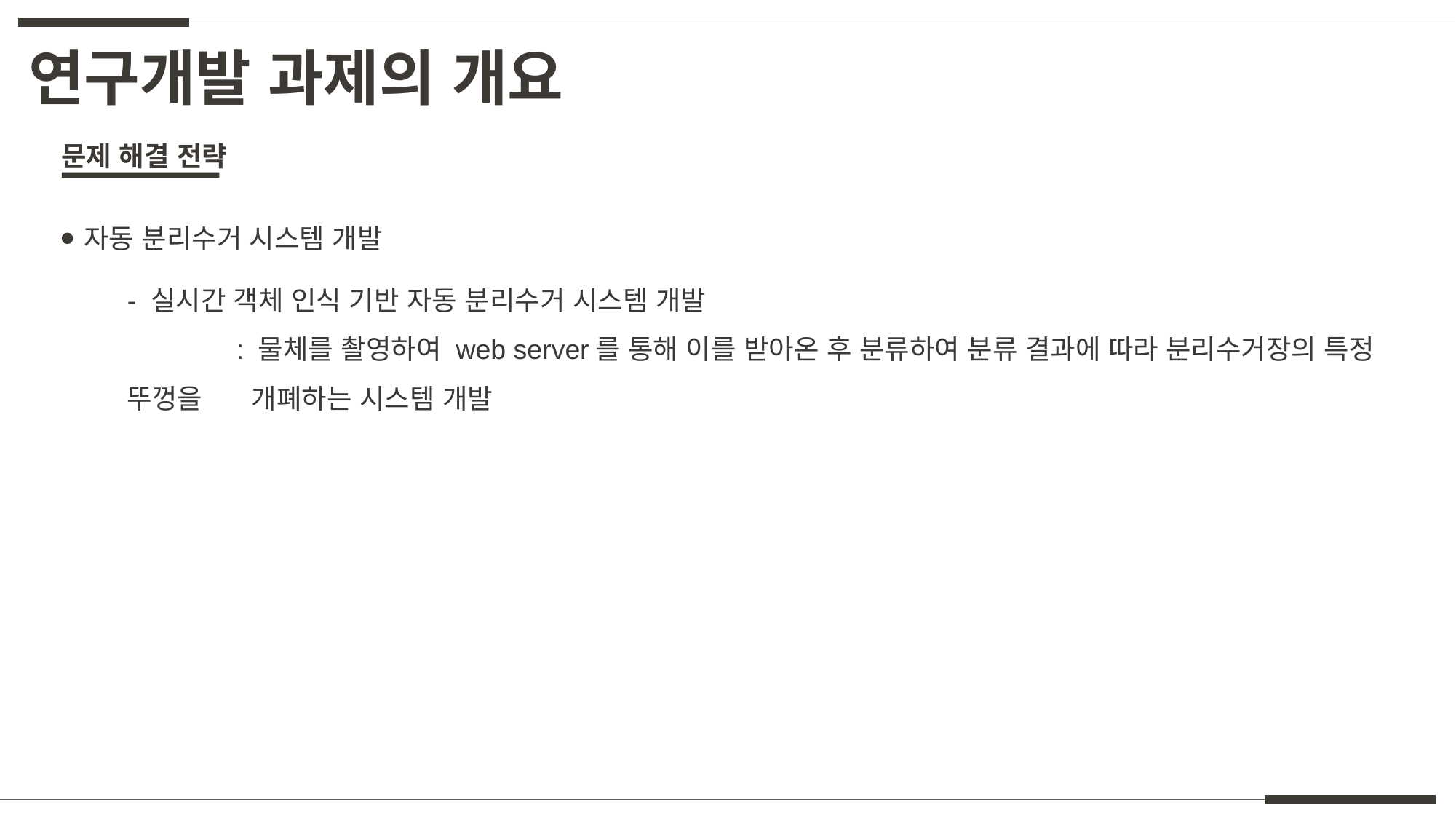

연구개발 과제의 개요
문제 해결 전략

자동 분리수거 시스템 개발

- 실시간 객체 인식 기반 자동 분리수거 시스템 개발
	: 물체를 촬영하여 web server를 통해 이를 받아온 후 분류하여 분류 결과에 따라 분리수거장의 특정 뚜껑을 	  개폐하는 시스템 개발